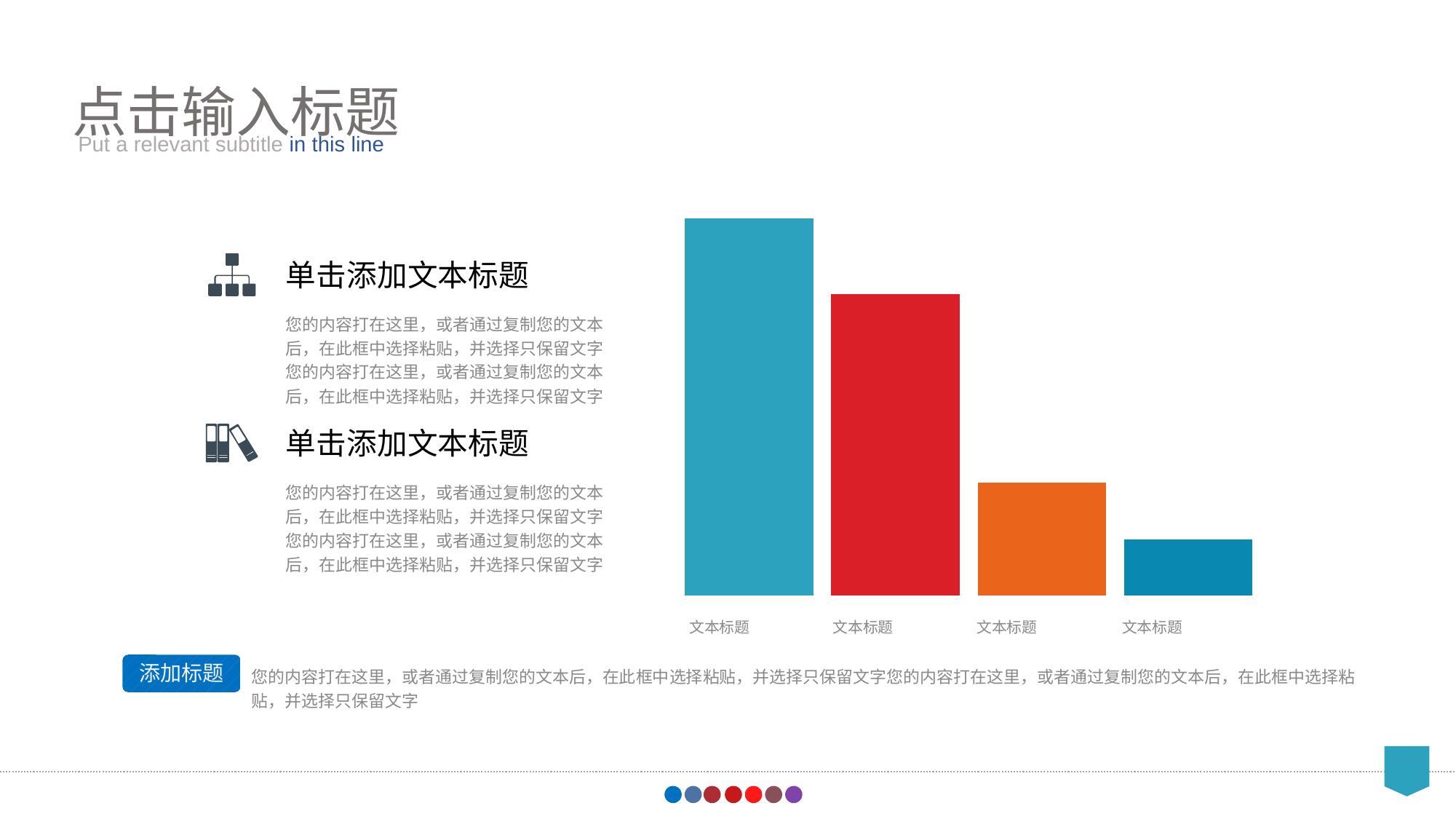

点击输入标题
Put a relevant subtitle in this line

### Chart

| Category | 系列 1 |
|---|---|
| 类别 1 | 1.0 |
| 类别 2 | 0.8 |
| 类别 3 | 0.3 |
| 类别 4 | 0.15 |
单击添加文本标题
您的内容打在这里，或者通过复制您的文本后，在此框中选择粘贴，并选择只保留文字您的内容打在这里，或者通过复制您的文本后，在此框中选择粘贴，并选择只保留文字

单击添加文本标题
您的内容打在这里，或者通过复制您的文本后，在此框中选择粘贴，并选择只保留文字您的内容打在这里，或者通过复制您的文本后，在此框中选择粘贴，并选择只保留文字

文本标题
文本标题
文本标题
文本标题
添加标题

您的内容打在这里，或者通过复制您的文本后，在此框中选择粘贴，并选择只保留文字您的内容打在这里，或者通过复制您的文本后，在此框中选择粘贴，并选择只保留文字